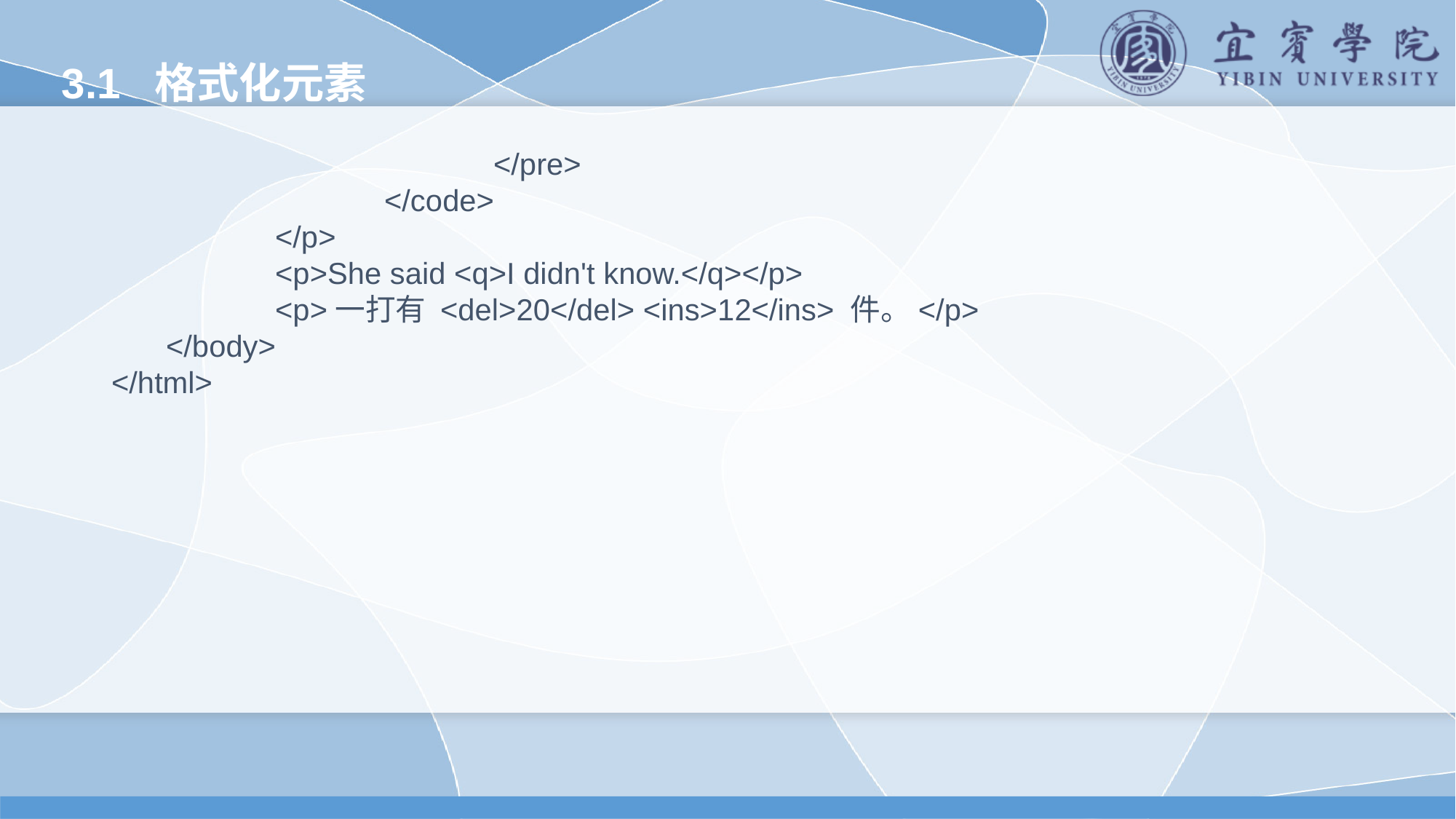

3.1  格式化元素
				</pre>
			</code>
		</p>
		<p>She said <q>I didn't know.</q></p>
		<p>一打有 <del>20</del> <ins>12</ins> 件。</p>
	</body>
</html>